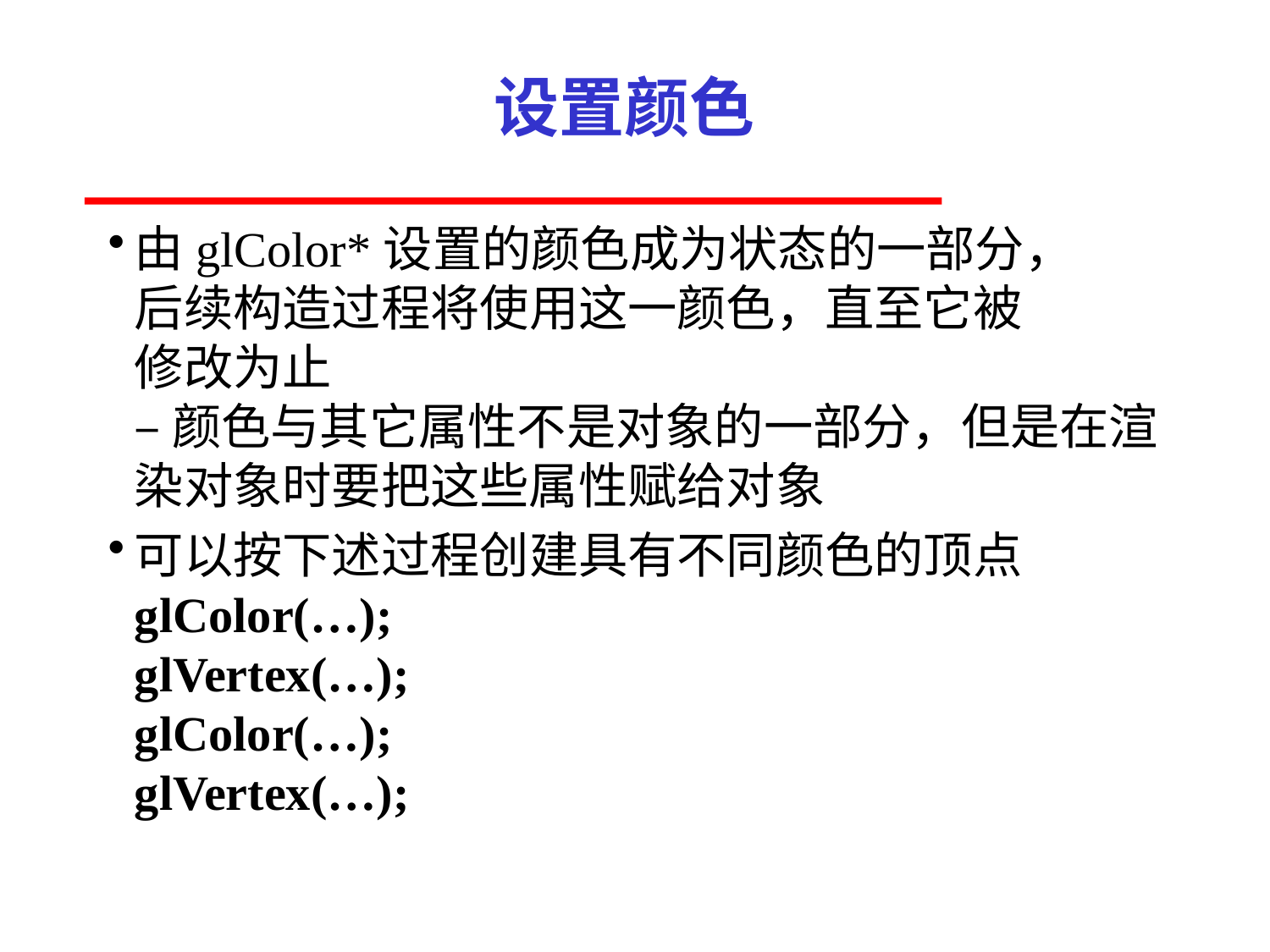

# 设置颜色
由glColor*设置的颜色成为状态的一部分，
后续构造过程将使用这一颜色，直至它被
修改为止
– 颜色与其它属性不是对象的一部分，但是在渲
染对象时要把这些属性赋给对象
可以按下述过程创建具有不同颜色的顶点
glColor(…);
glVertex(…);
glColor(…);
glVertex(…);
89